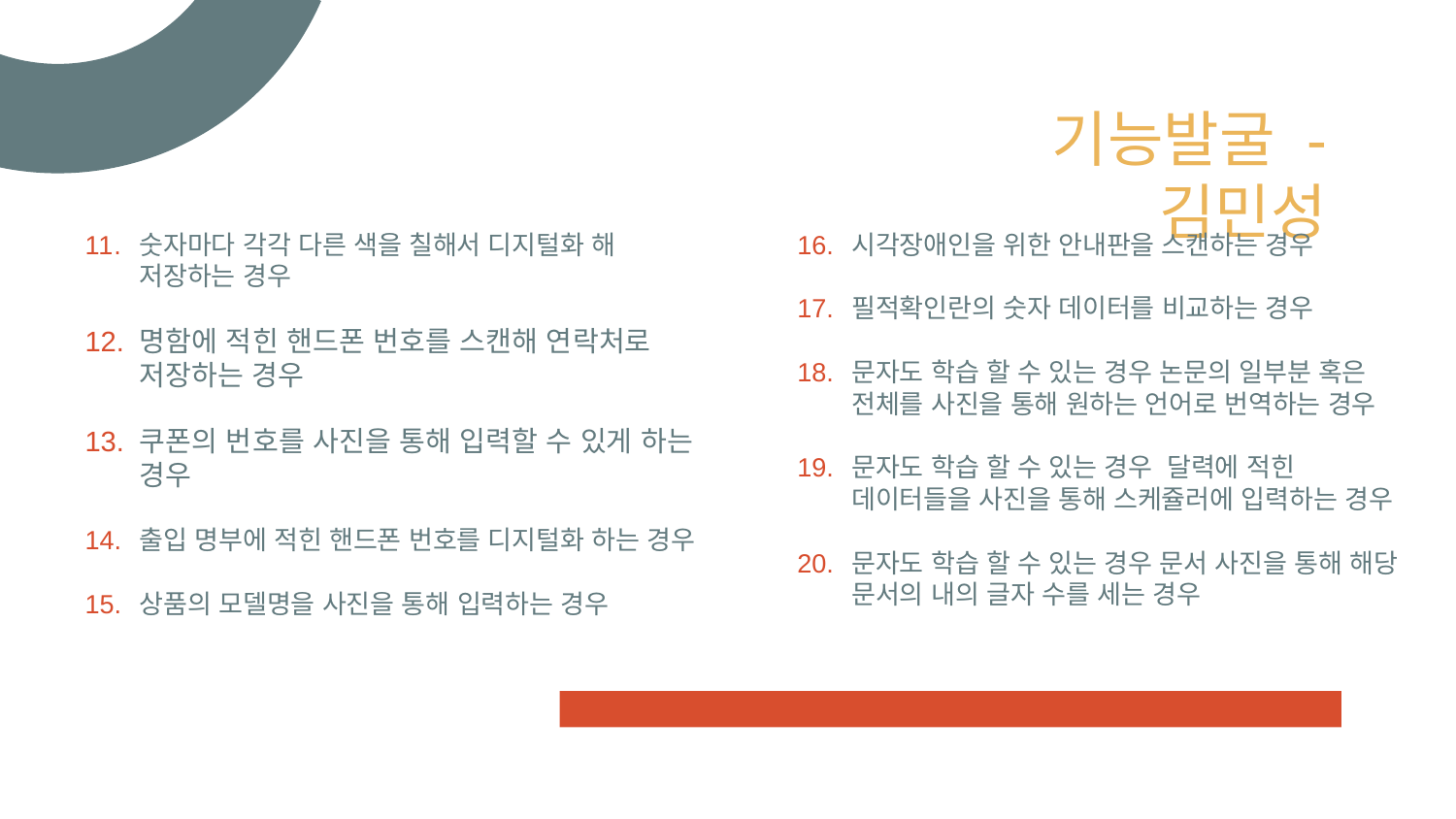

# 기능발굴 - 김민성
숫자마다 각각 다른 색을 칠해서 디지털화 해 저장하는 경우
명함에 적힌 핸드폰 번호를 스캔해 연락처로 저장하는 경우
쿠폰의 번호를 사진을 통해 입력할 수 있게 하는 경우
출입 명부에 적힌 핸드폰 번호를 디지털화 하는 경우
상품의 모델명을 사진을 통해 입력하는 경우
시각장애인을 위한 안내판을 스캔하는 경우
필적확인란의 숫자 데이터를 비교하는 경우
문자도 학습 할 수 있는 경우 논문의 일부분 혹은 전체를 사진을 통해 원하는 언어로 번역하는 경우
문자도 학습 할 수 있는 경우  달력에 적힌 데이터들을 사진을 통해 스케쥴러에 입력하는 경우
문자도 학습 할 수 있는 경우 문서 사진을 통해 해당 문서의 내의 글자 수를 세는 경우